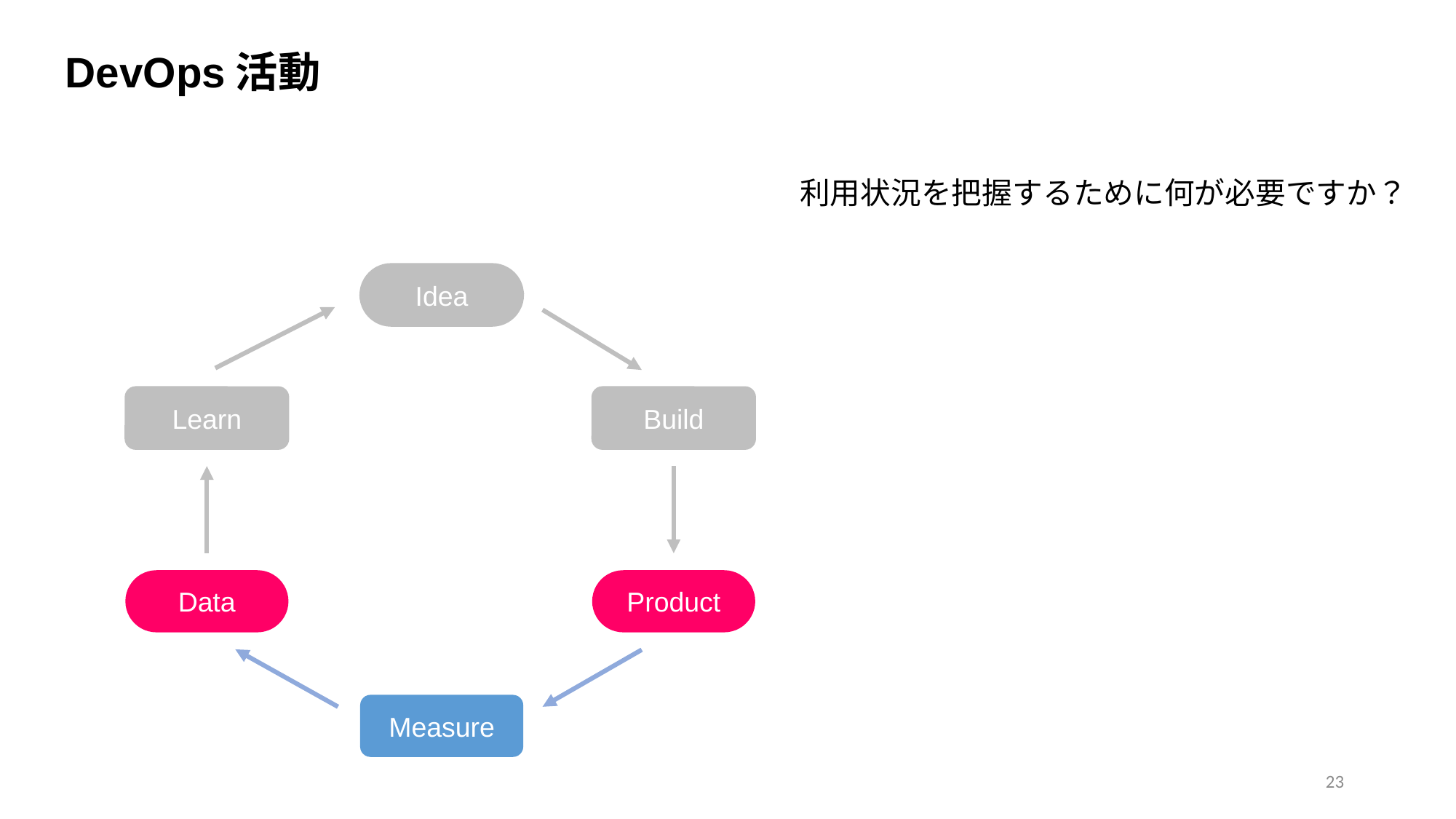

DevOps活動
利用状況を把握するために何が必要ですか？
Idea
Learn
Build
Data
Product
Measure
23